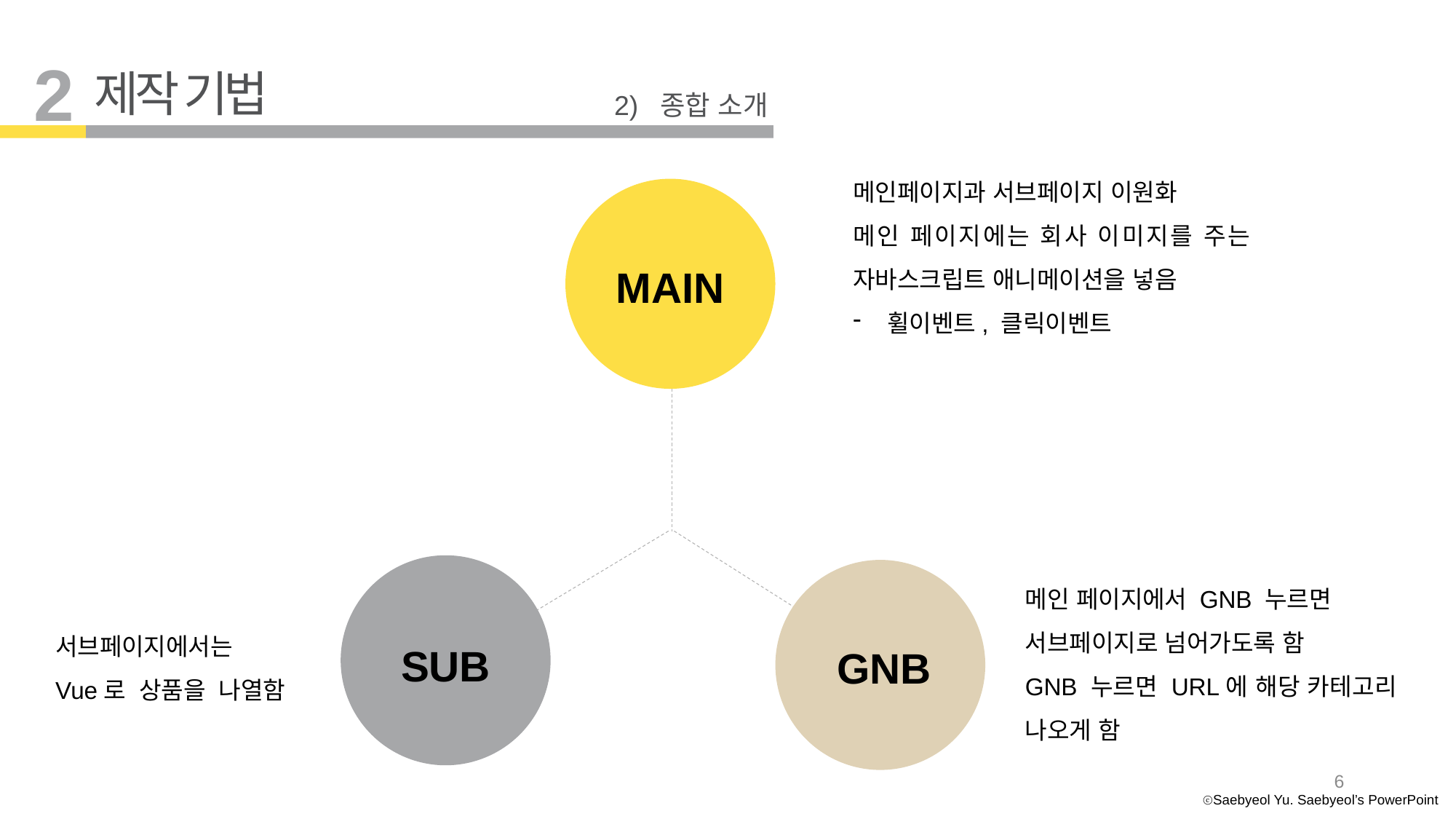

2
제작 기법
2)  종합 소개

메인페이지과 서브페이지 이원화
메인 페이지에는 회사 이미지를 주는 자바스크립트 애니메이션을 넣음
휠이벤트, 클릭이벤트

MAIN

 GNB
SUB
메인 페이지에서 GNB 누르면
서브페이지로 넘어가도록 함
GNB 누르면 URL에 해당 카테고리 나오게 함
서브페이지에서는
Vue로  상품을  나열함
6